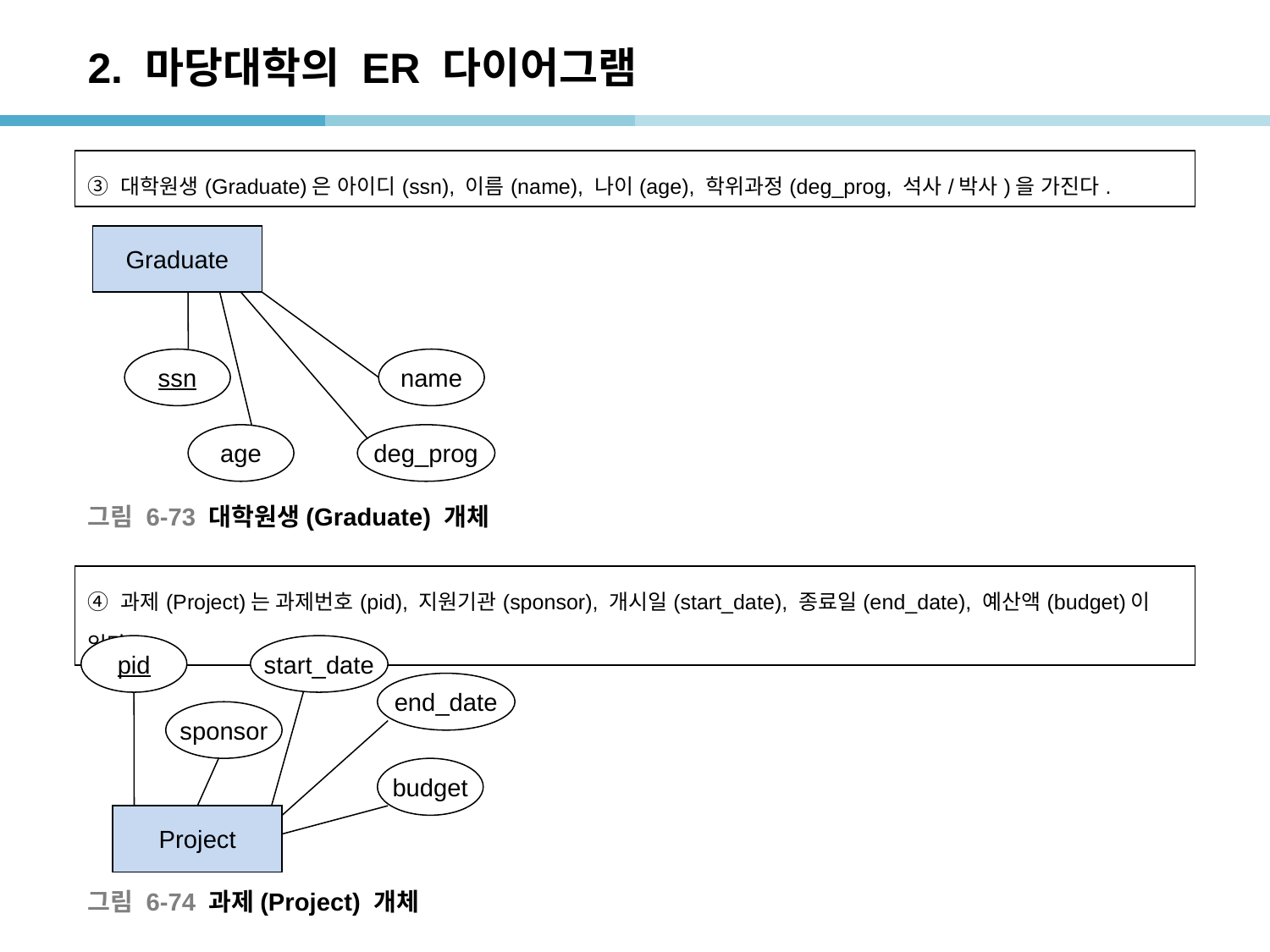

# 2. 마당대학의 ER 다이어그램
| ③ 대학원생(Graduate)은 아이디(ssn), 이름(name), 나이(age), 학위과정(deg\_prog, 석사/박사)을 가진다. |
| --- |
Graduate

ssn
name
age
deg_prog
그림 6-73 대학원생(Graduate) 개체
| ④ 과제(Project)는 과제번호(pid), 지원기관(sponsor), 개시일(start\_date), 종료일(end\_date), 예산액(budget)이 있다. |
| --- |
pid
start_date
end_date

sponsor

budget
Project

그림 6-74 과제(Project) 개체